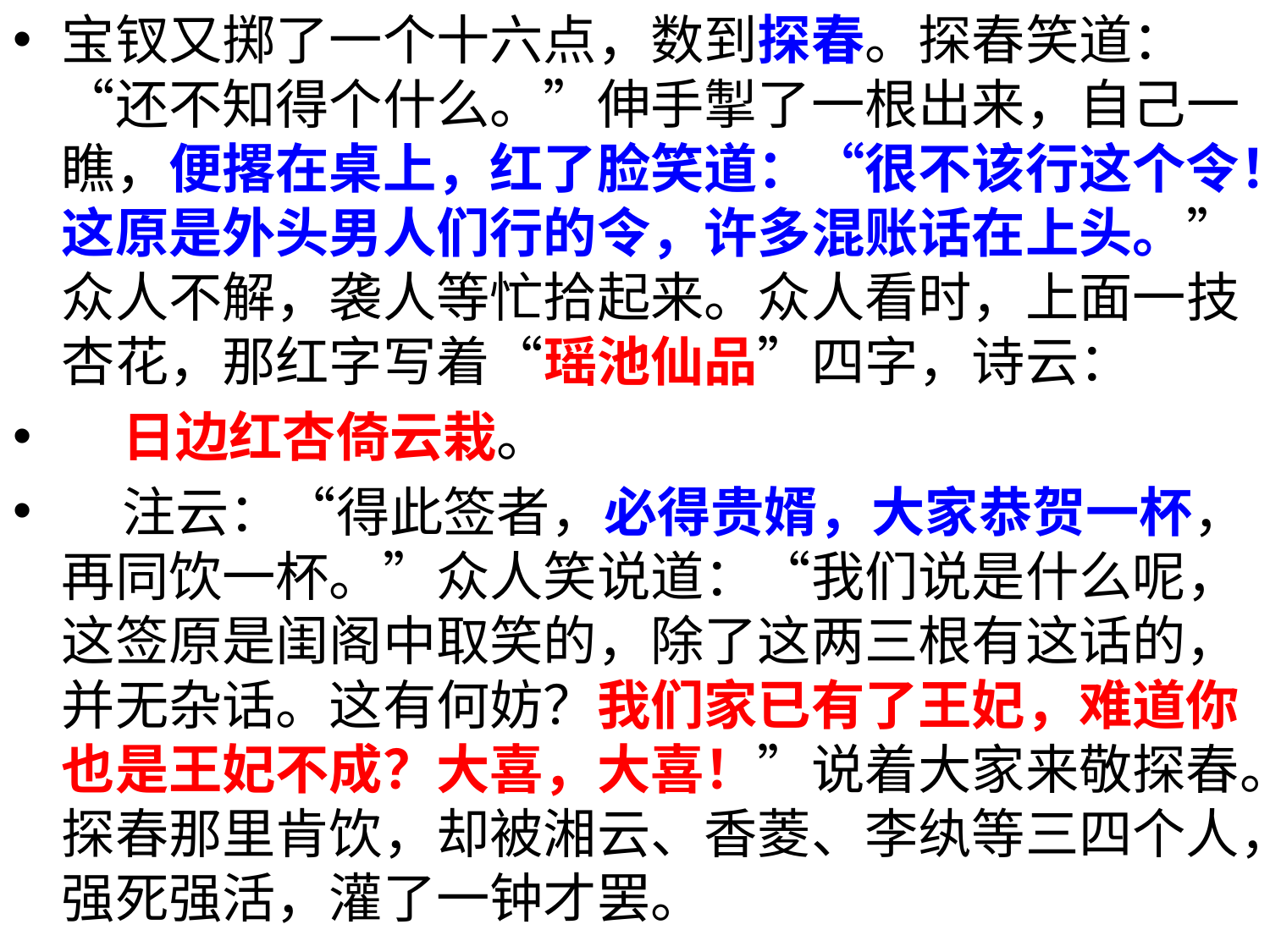

宝钗又掷了一个十六点，数到探春。探春笑道：“还不知得个什么。”伸手掣了一根出来，自己一瞧，便撂在桌上，红了脸笑道：“很不该行这个令！这原是外头男人们行的令，许多混账话在上头。”众人不解，袭人等忙拾起来。众人看时，上面一技杏花，那红字写着“瑶池仙品”四字，诗云：
    日边红杏倚云栽。
    注云：“得此签者，必得贵婿，大家恭贺一杯，再同饮一杯。”众人笑说道：“我们说是什么呢，这签原是闺阁中取笑的，除了这两三根有这话的，并无杂话。这有何妨？我们家已有了王妃，难道你也是王妃不成？大喜，大喜！”说着大家来敬探春。探春那里肯饮，却被湘云、香菱、李纨等三四个人，强死强活，灌了一钟才罢。